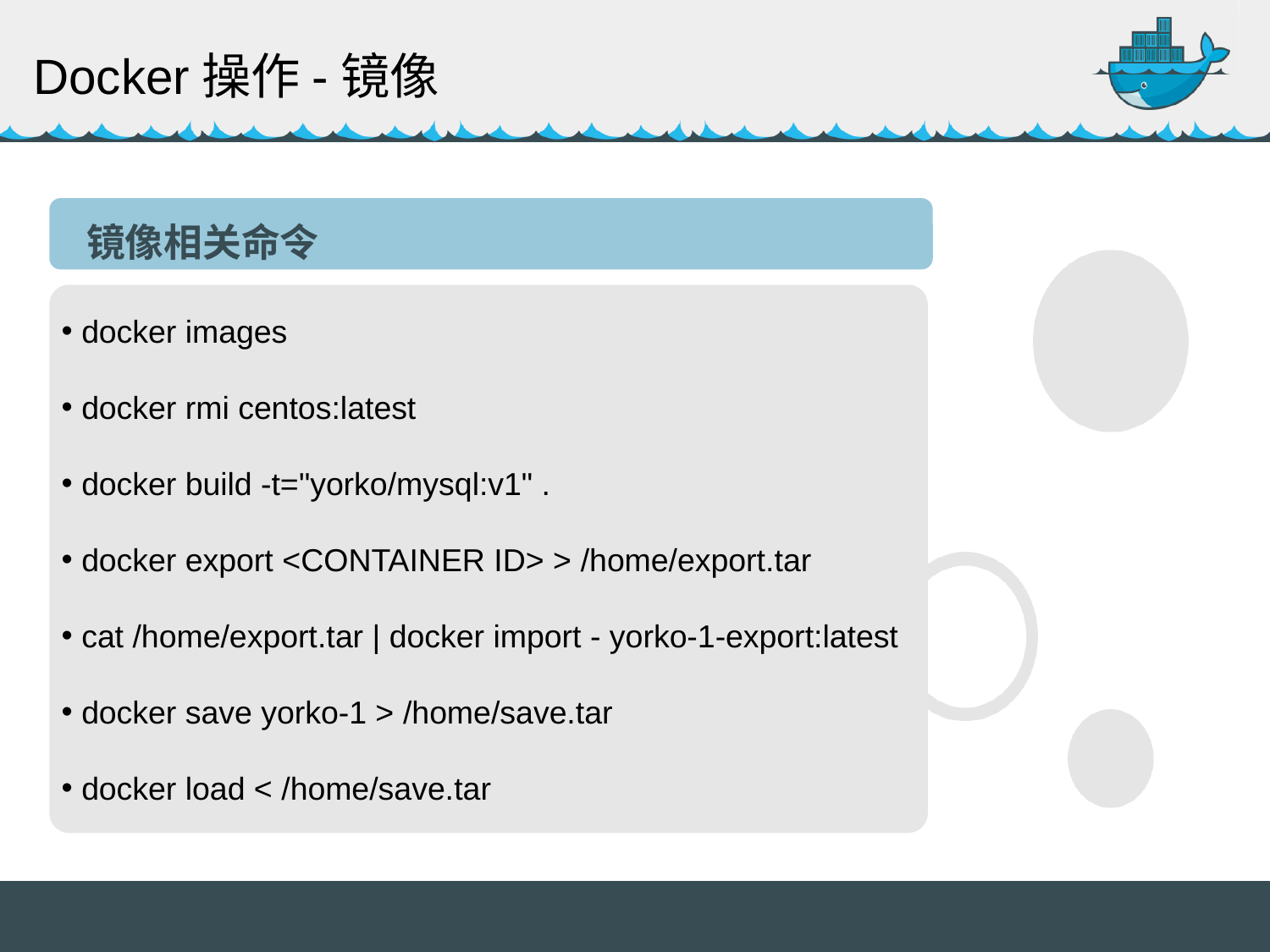

Docker操作-镜像

 docker images

 docker rmi centos:latest

 docker build -t="yorko/mysql:v1" .

 docker export <CONTAINER ID> > /home/export.tar

 cat /home/export.tar | docker import - yorko-1-export:latest

 docker save yorko-1 > /home/save.tar

 docker load < /home/save.tar
镜像相关命令